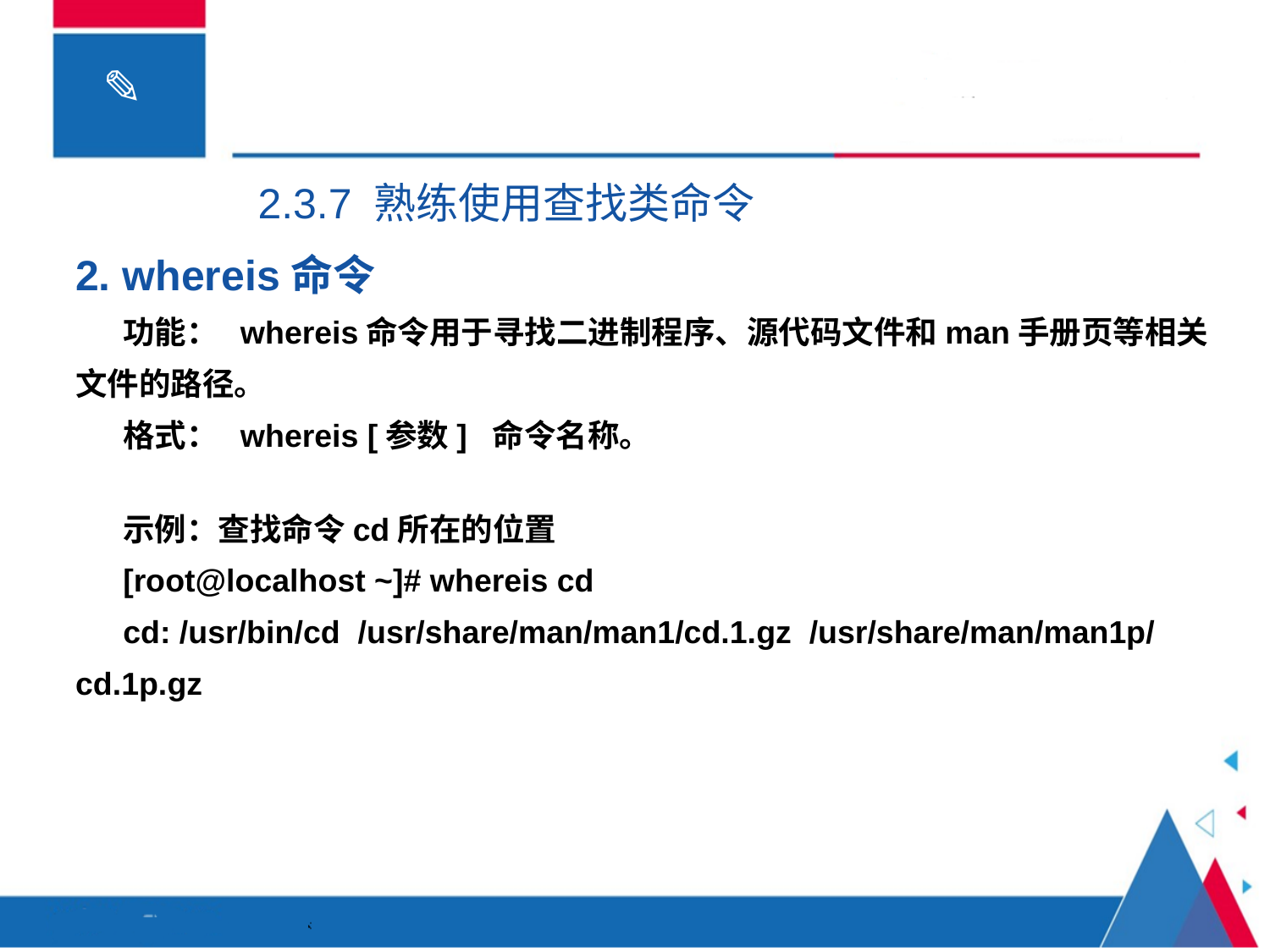

2.3.7 熟练使用查找类命令
2. whereis命令
功能：  whereis命令用于寻找二进制程序、源代码文件和man手册页等相关文件的路径。
格式：  whereis [参数]  命令名称。

示例：查找命令cd所在的位置
[root@localhost ~]# whereis cd
cd: /usr/bin/cd  /usr/share/man/man1/cd.1.gz  /usr/share/man/man1p/cd.1p.gz